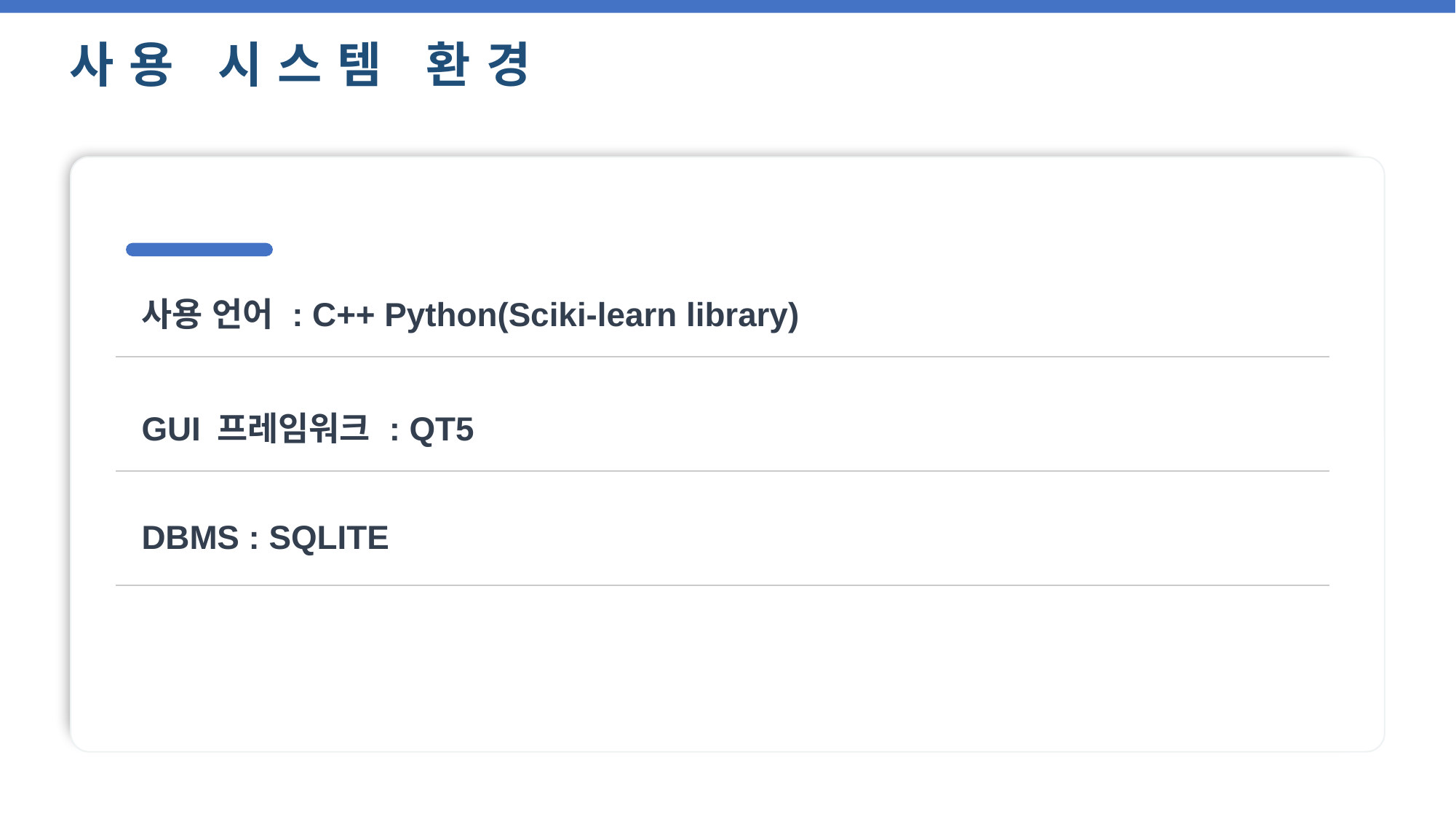

사용 시스템 환경

| 사용 언어 : C++ Python(Sciki-learn library) |
| --- |
| GUI 프레임워크 : QT5 |
| DBMS : SQLITE |
|  |